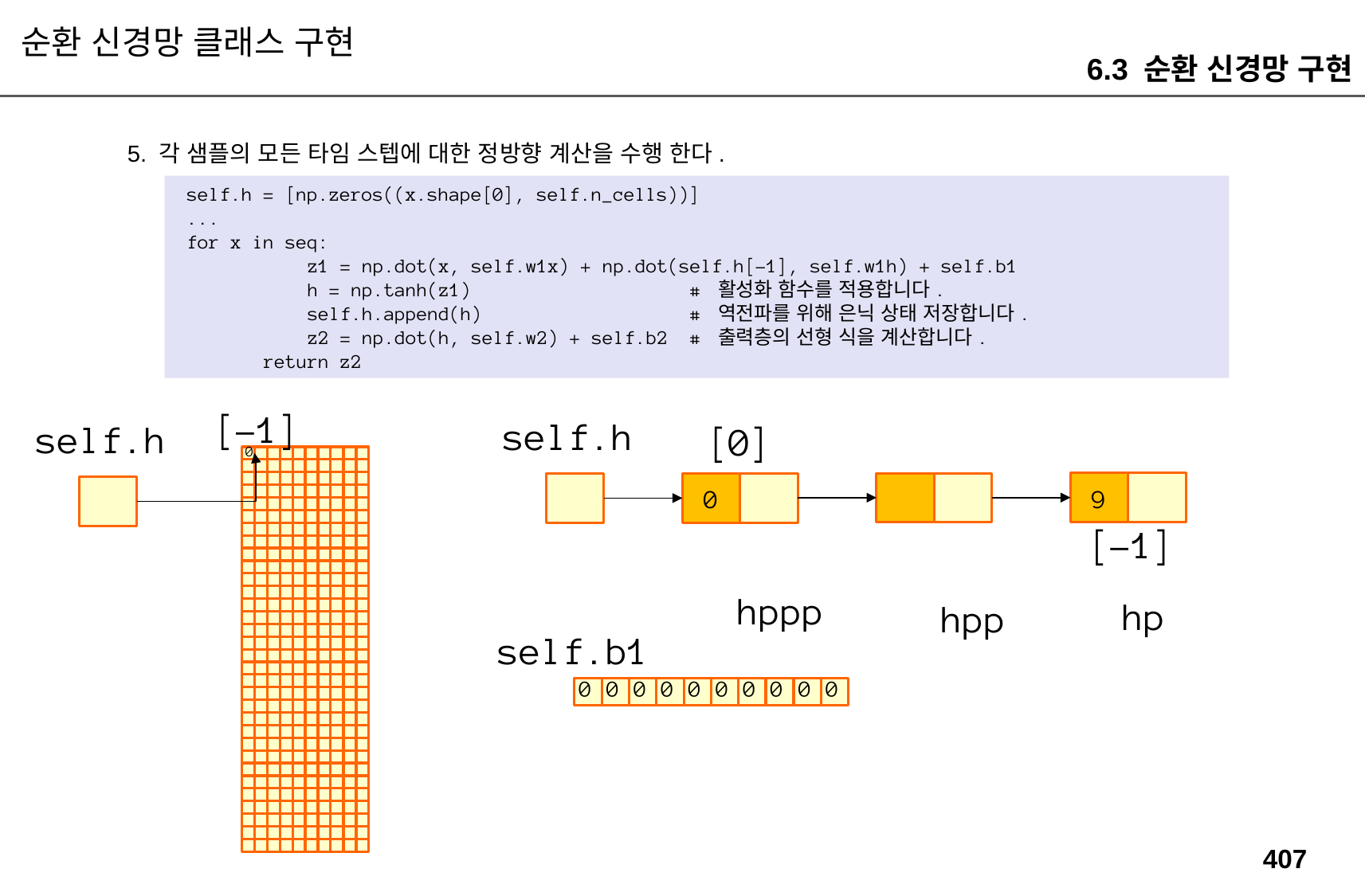

순환 신경망 클래스 구현
6.3 순환 신경망 구현
5. 각 샘플의 모든 타임 스텝에 대한 정방향 계산을 수행 한다.
 self.h = [np.zeros((x.shape[0], self.n_cells))]
 ...
 for x in seq:
            z1 = np.dot(x, self.w1x) + np.dot(self.h[-1], self.w1h) + self.b1
            h = np.tanh(z1)                    # 활성화 함수를 적용합니다.
            self.h.append(h)                   # 역전파를 위해 은닉 상태 저장합니다.
            z2 = np.dot(h, self.w2) + self.b2  # 출력층의 선형 식을 계산합니다.
        return z2
[-1]
self.h
self.h
[0]
0

9

0

[-1]
hppp
hp
hpp
self.b1
0
0
0
0
0
0
0
0
0
0